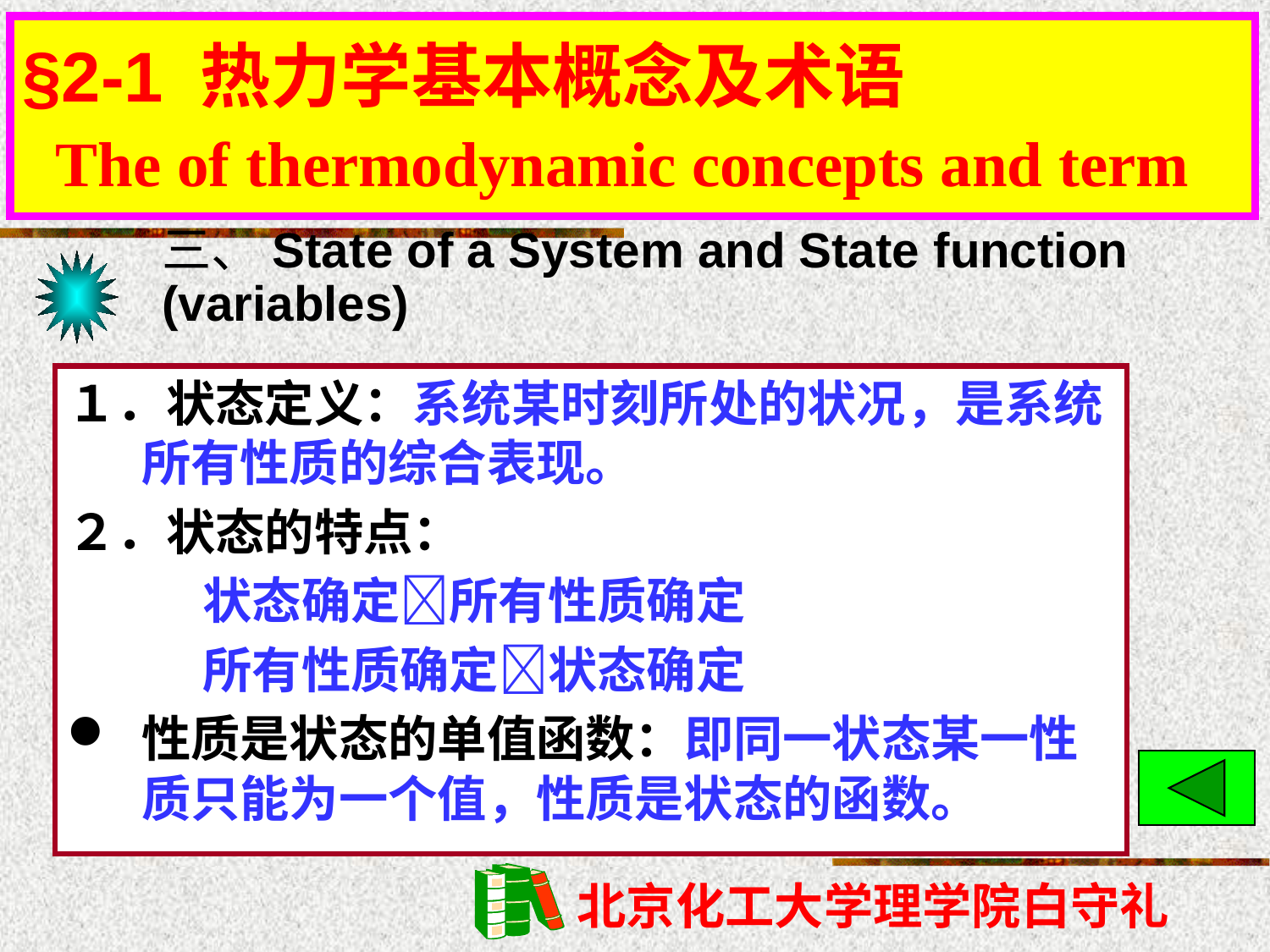

§2-1 热力学基本概念及术语
 The of thermodynamic concepts and term
# §2-1 热力学基本概念及术语

三、State of a System and State function (variables)
１．状态定义：系统某时刻所处的状况，是系统所有性质的综合表现。
２．状态的特点：
           状态确定→所有性质确定
           所有性质确定→状态确定
性质是状态的单值函数：即同一状态某一性质只能为一个值，性质是状态的函数。